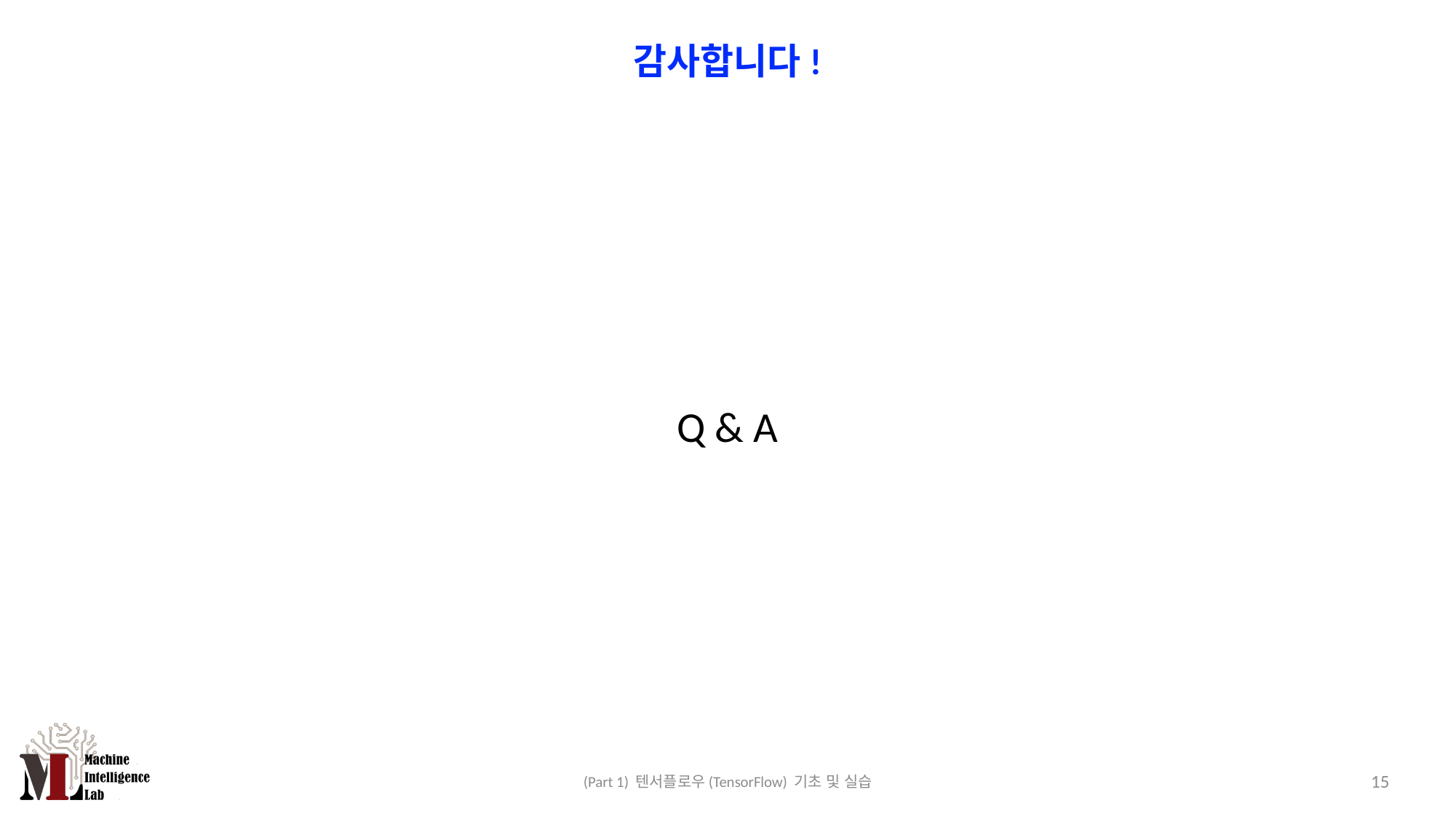

# 감사합니다!
Q & A
15
(Part 1) 텐서플로우(TensorFlow) 기초 및 실습